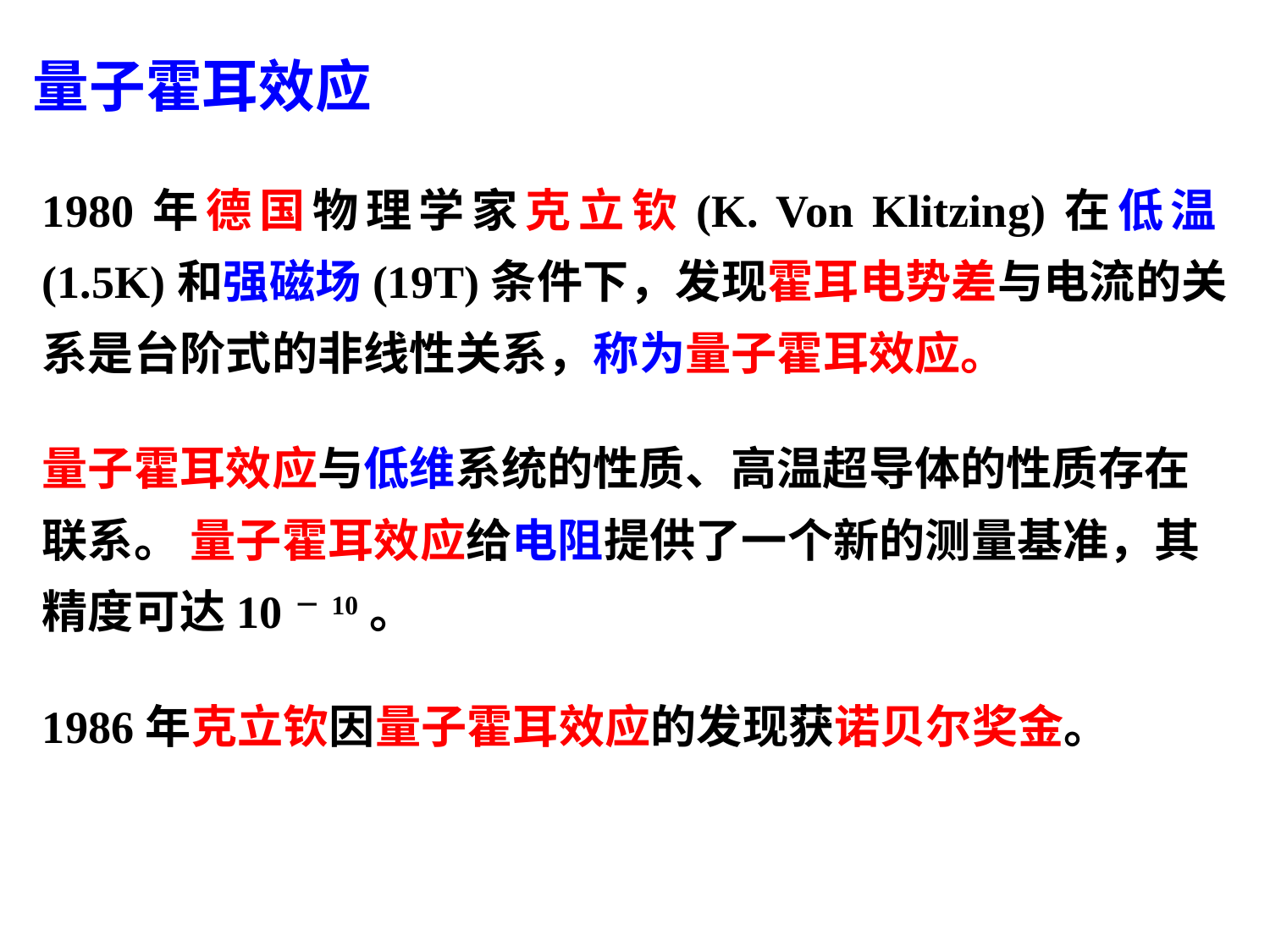

# 量子霍耳效应
1980年德国物理学家克立钦(K. Von Klitzing)在低温(1.5K)和强磁场(19T)条件下，发现霍耳电势差与电流的关系是台阶式的非线性关系，称为量子霍耳效应。

量子霍耳效应与低维系统的性质、高温超导体的性质存在联系。 量子霍耳效应给电阻提供了一个新的测量基准，其精度可达10－10。

1986年克立钦因量子霍耳效应的发现获诺贝尔奖金。